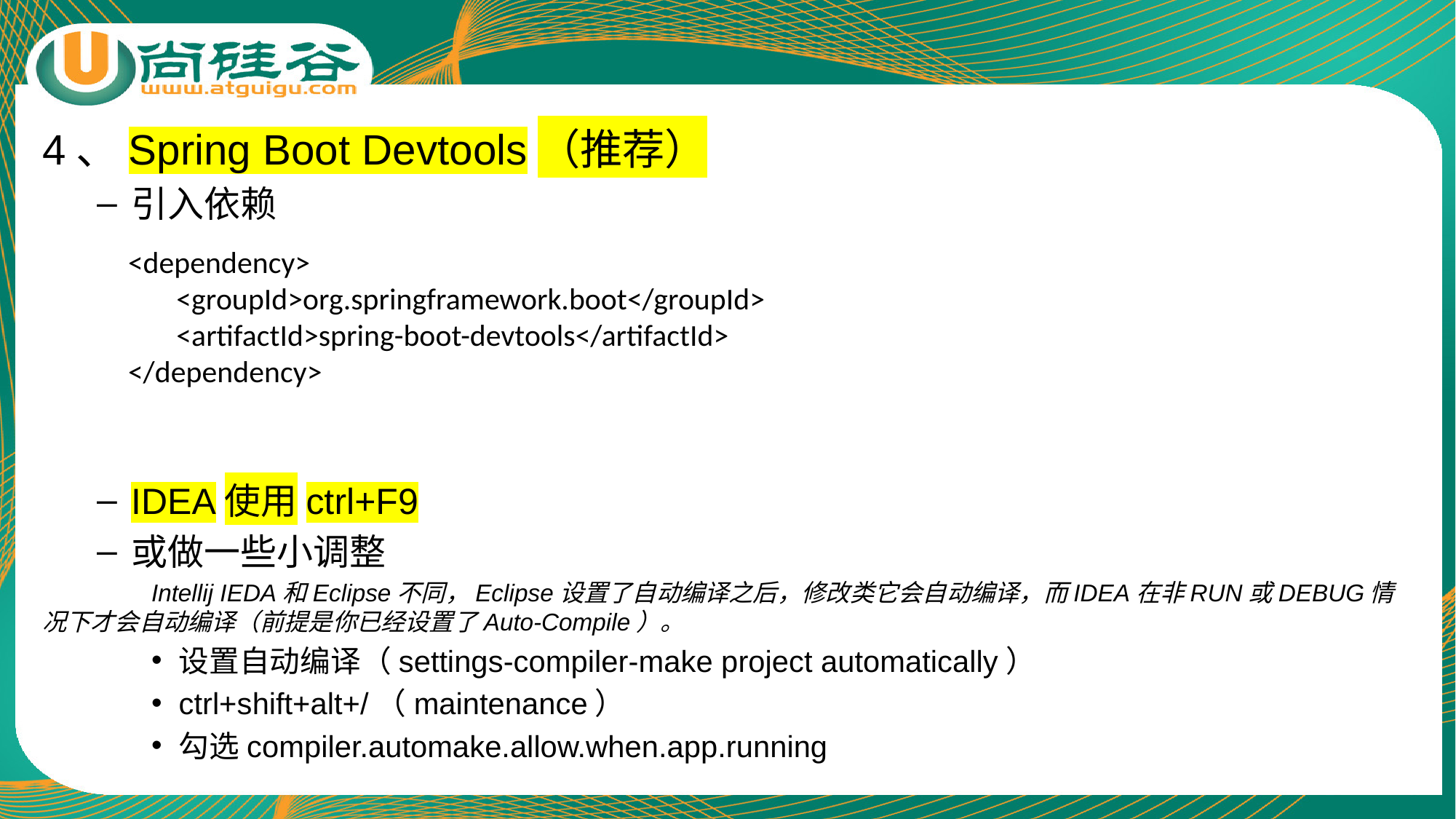

4、Spring Boot Devtools（推荐）
引入依赖

IDEA使用ctrl+F9
或做一些小调整
	Intellij IEDA和Eclipse不同，Eclipse设置了自动编译之后，修改类它会自动编译，而IDEA在非RUN或DEBUG情况下才会自动编译（前提是你已经设置了Auto-Compile）。
设置自动编译（settings-compiler-make project automatically）
ctrl+shift+alt+/（maintenance）
勾选compiler.automake.allow.when.app.running

<dependency>
       <groupId>org.springframework.boot</groupId>
       <artifactId>spring-boot-devtools</artifactId>
</dependency>